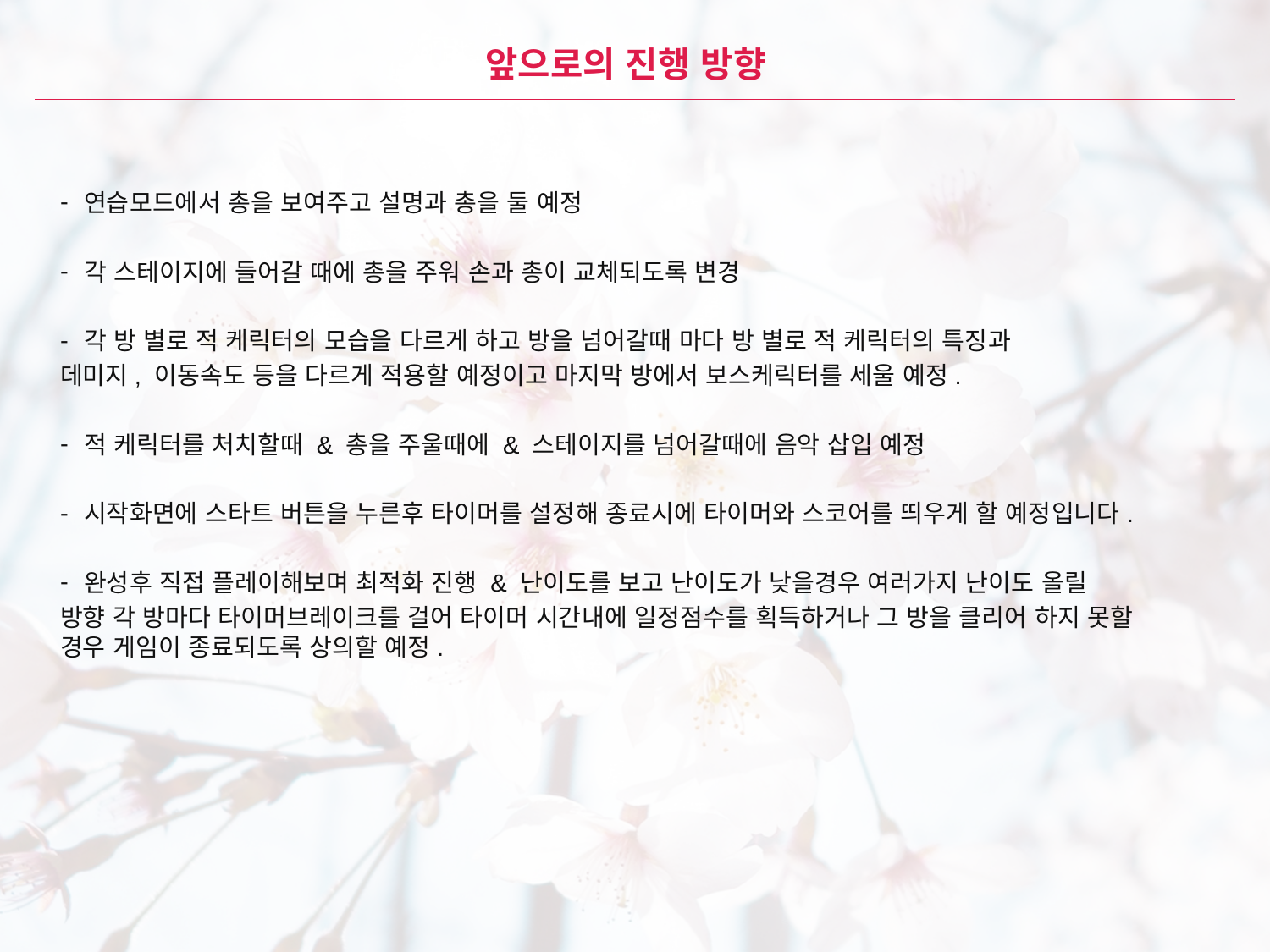

# 앞으로의 진행 방향

연습모드에서 총을 보여주고 설명과 총을 둘 예정

각 스테이지에 들어갈 때에 총을 주워 손과 총이 교체되도록 변경

각 방 별로 적 케릭터의 모습을 다르게 하고 방을 넘어갈때 마다 방 별로 적 케릭터의 특징과
데미지, 이동속도 등을 다르게 적용할 예정이고 마지막 방에서 보스케릭터를 세울 예정.

적 케릭터를 처치할때 & 총을 주울때에 & 스테이지를 넘어갈때에 음악 삽입 예정

시작화면에 스타트 버튼을 누른후 타이머를 설정해 종료시에 타이머와 스코어를 띄우게 할 예정입니다.

완성후 직접 플레이해보며 최적화 진행 & 난이도를 보고 난이도가 낮을경우 여러가지 난이도 올릴
방향 각 방마다 타이머브레이크를 걸어 타이머 시간내에 일정점수를 획득하거나 그 방을 클리어 하지 못할 경우 게임이 종료되도록 상의할 예정.